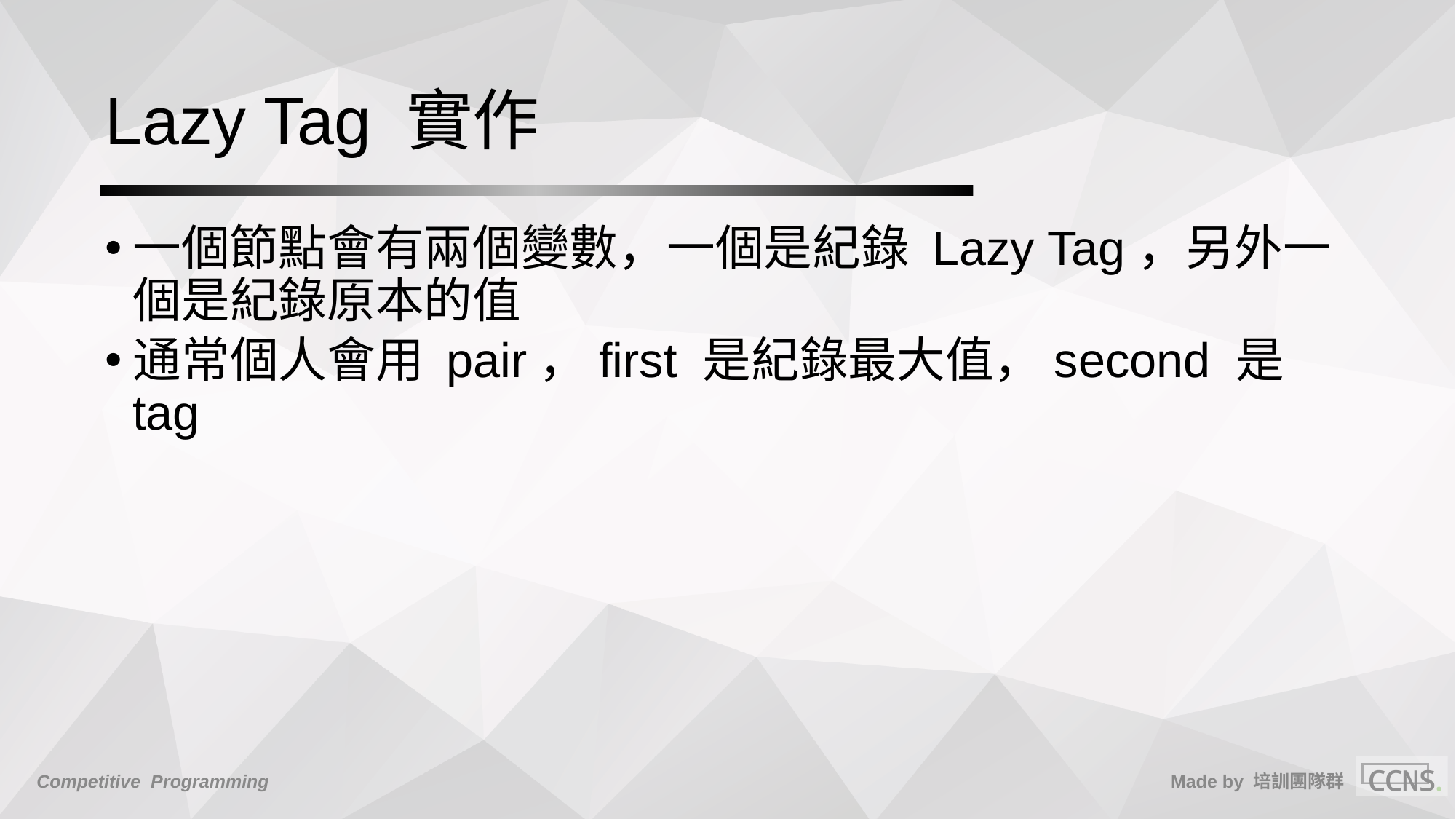

# Lazy Tag 實作
一個節點會有兩個變數，一個是紀錄 Lazy Tag，另外一個是紀錄原本的值
通常個人會用 pair，first 是紀錄最大值，second 是 tag